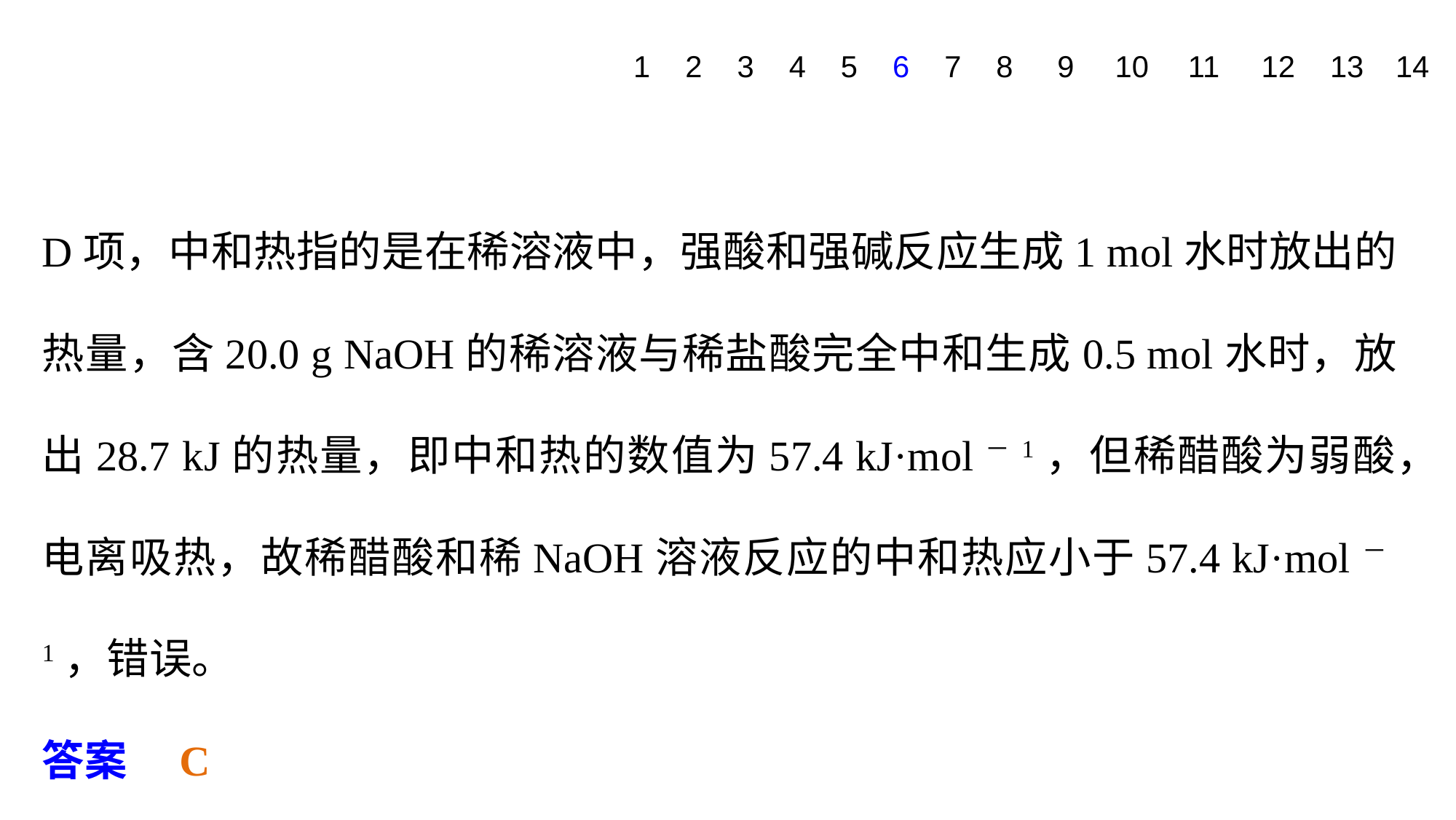

1
2
3
4
5
6
7
8
9
10
11
12
13
14
D项，中和热指的是在稀溶液中，强酸和强碱反应生成1 mol水时放出的热量，含20.0 g NaOH的稀溶液与稀盐酸完全中和生成0.5 mol水时，放出28.7 kJ的热量，即中和热的数值为57.4 kJ·mol－1，但稀醋酸为弱酸，电离吸热，故稀醋酸和稀NaOH溶液反应的中和热应小于57.4 kJ·mol－1，错误。
答案　C